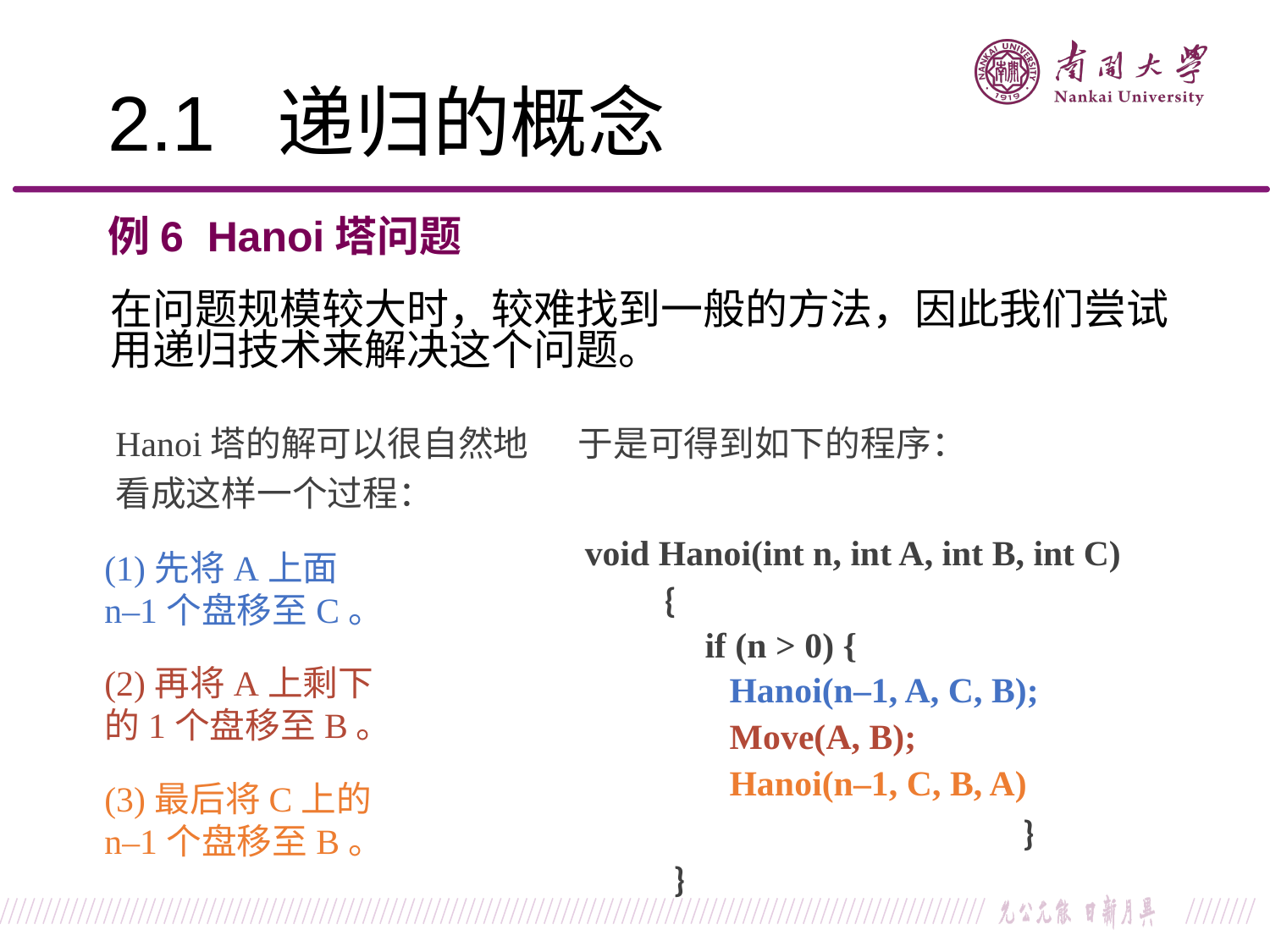

2.1  递归的概念
例6  Hanoi塔问题
在问题规模较大时，较难找到一般的方法，因此我们尝试用递归技术来解决这个问题。

Hanoi塔的解可以很自然地
看成这样一个过程：
于是可得到如下的程序：
void Hanoi(int n, int A, int B, int C)
	{
			if (n > 0) {
				Hanoi(n–1, A, C, B);
				Move(A, B);
				Hanoi(n–1, C, B, A)
					}
		}
(1)先将A上面
n–1个盘移至C。

(2)再将A上剩下
的1个盘移至B。

(3)最后将C上的
n–1个盘移至B。